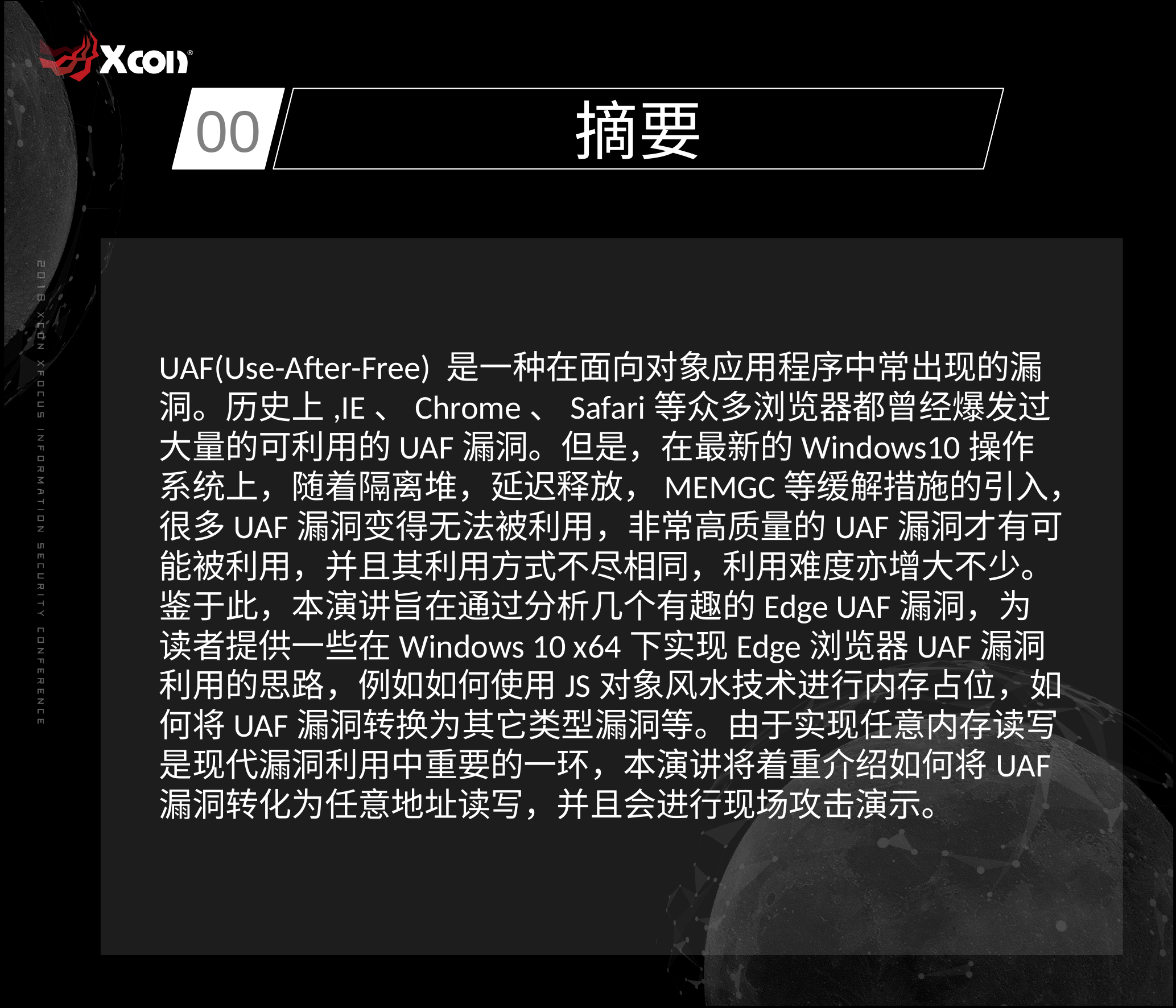

00
摘要

UAF(Use-After-Free) 是一种在面向对象应用程序中常出现的漏洞。历史上,IE、Chrome、Safari等众多浏览器都曾经爆发过大量的可利用的UAF漏洞。但是，在最新的Windows10操作系统上，随着隔离堆，延迟释放，MEMGC等缓解措施的引入，很多UAF漏洞变得无法被利用，非常高质量的UAF漏洞才有可能被利用，并且其利用方式不尽相同，利用难度亦增大不少。鉴于此，本演讲旨在通过分析几个有趣的Edge UAF漏洞，为读者提供一些在Windows 10 x64下实现Edge浏览器UAF漏洞利用的思路，例如如何使用JS对象风水技术进行内存占位，如何将UAF漏洞转换为其它类型漏洞等。由于实现任意内存读写是现代漏洞利用中重要的一环，本演讲将着重介绍如何将UAF漏洞转化为任意地址读写，并且会进行现场攻击演示。